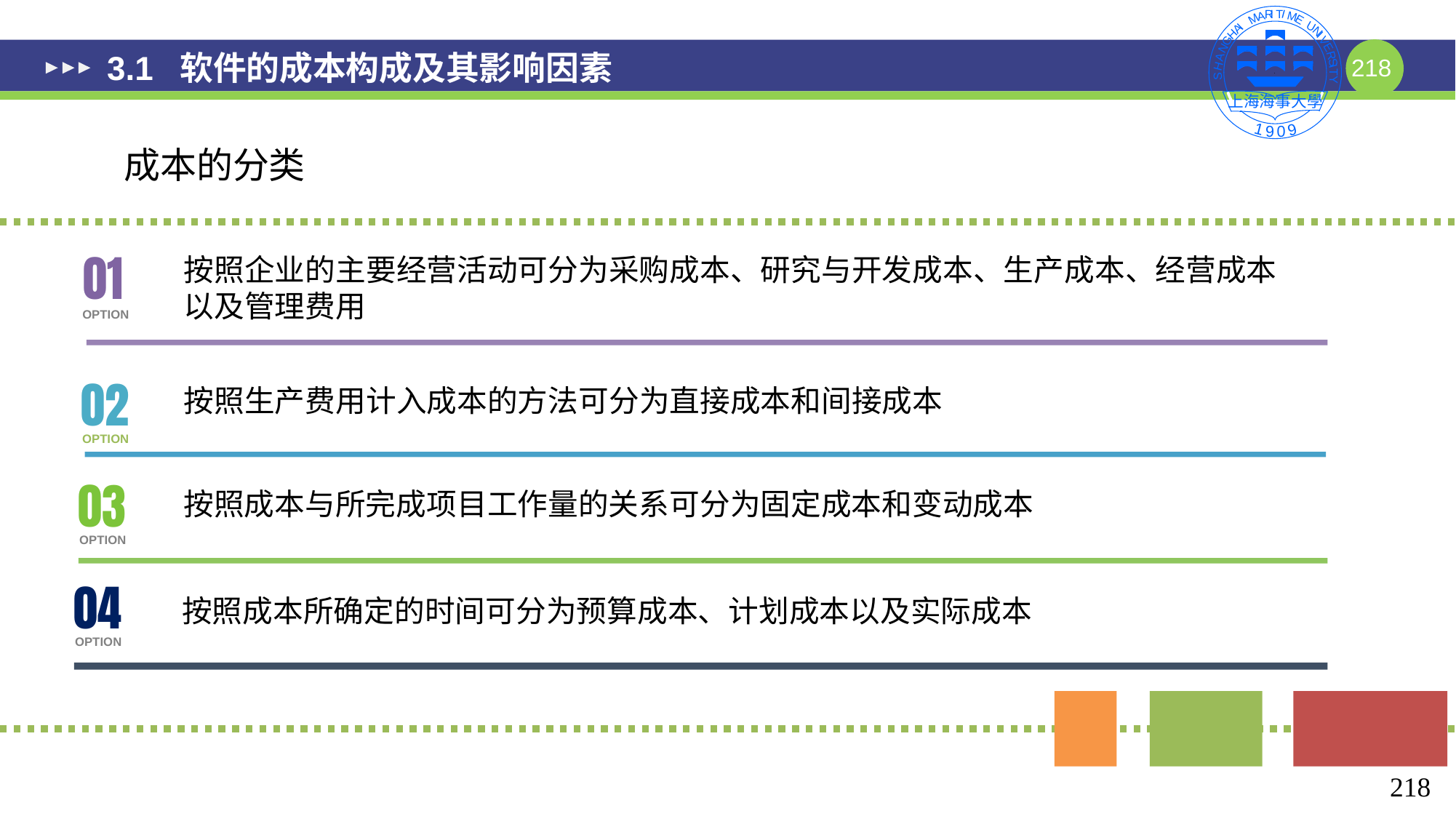

# 3.1  软件的成本构成及其影响因素
成本的分类
按照企业的主要经营活动可分为采购成本、研究与开发成本、生产成本、经营成本
以及管理费用
01
OPTION

按照生产费用计入成本的方法可分为直接成本和间接成本
02
OPTION

03
OPTION
按照成本与所完成项目工作量的关系可分为固定成本和变动成本

04
OPTION
按照成本所确定的时间可分为预算成本、计划成本以及实际成本

218
218